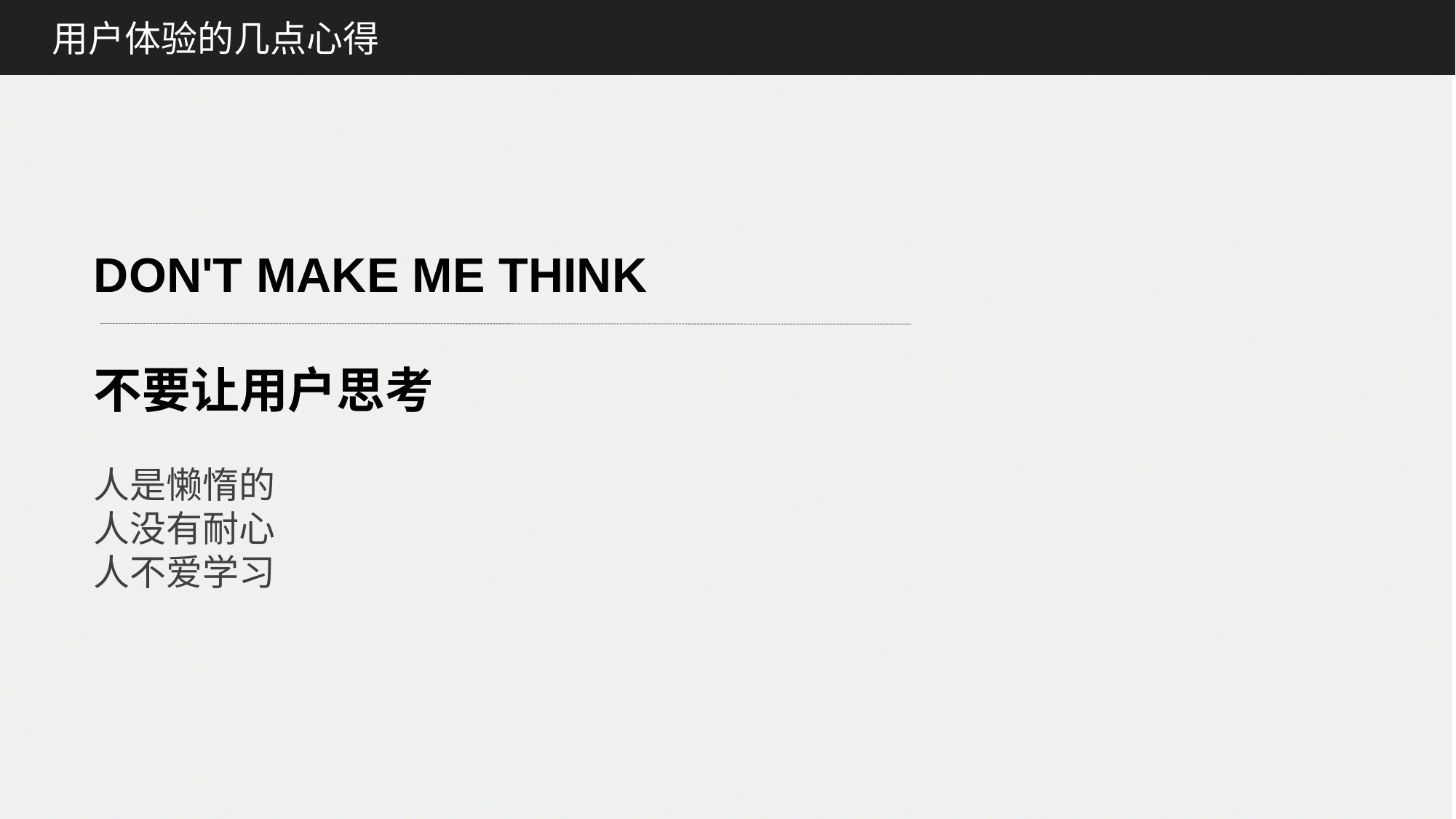

用户体验的几点心得

DON'T MAKE ME THINK

不要让用户思考
人是懒惰的
人没有耐心
人不爱学习